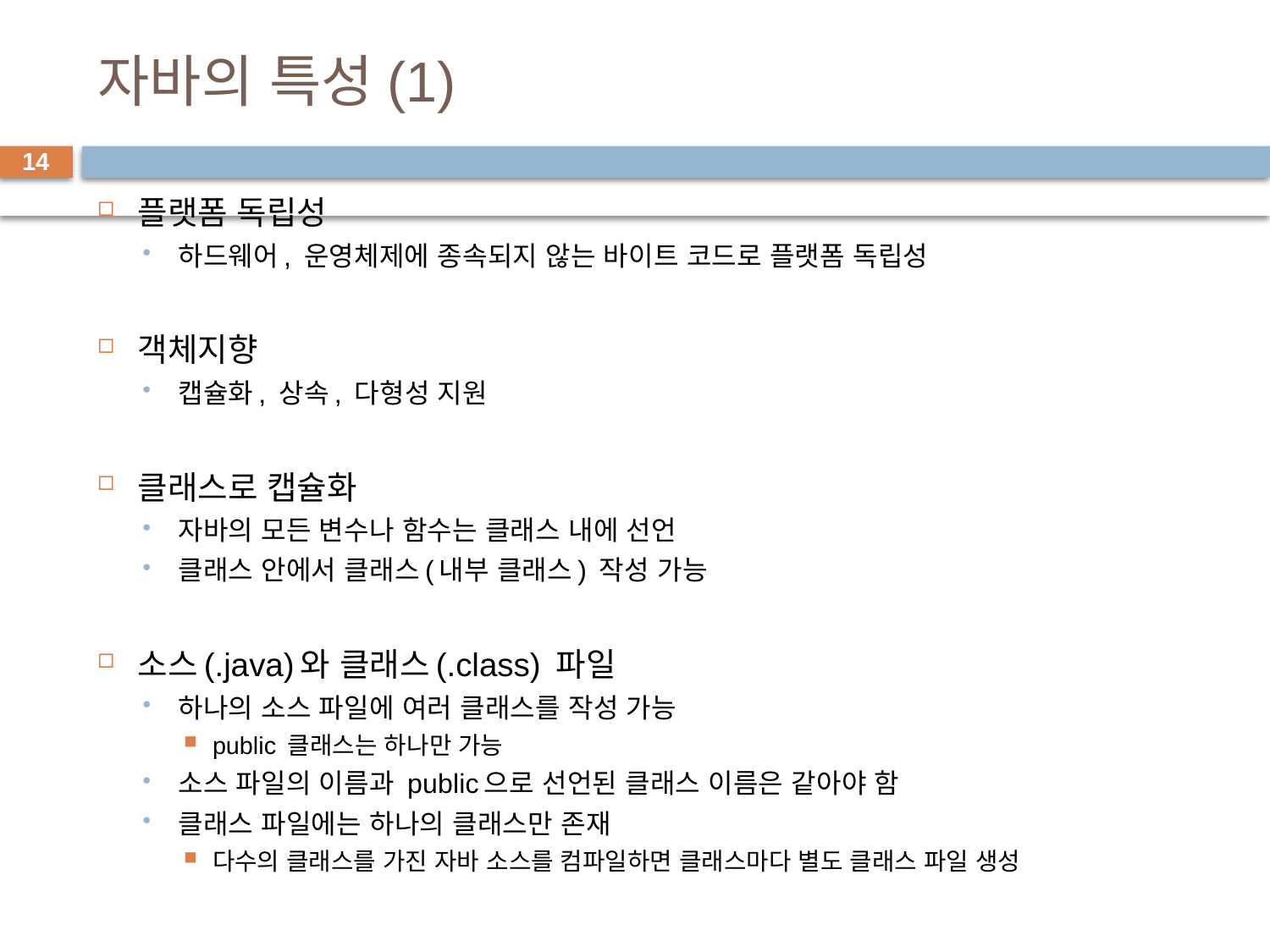

# 자바의 특성(1)
14
플랫폼 독립성
하드웨어, 운영체제에 종속되지 않는 바이트 코드로 플랫폼 독립성

객체지향
캡슐화, 상속, 다형성 지원

클래스로 캡슐화
자바의 모든 변수나 함수는 클래스 내에 선언
클래스 안에서 클래스(내부 클래스) 작성 가능

소스(.java)와 클래스(.class) 파일
하나의 소스 파일에 여러 클래스를 작성 가능
public 클래스는 하나만 가능
소스 파일의 이름과 public으로 선언된 클래스 이름은 같아야 함
클래스 파일에는 하나의 클래스만 존재
다수의 클래스를 가진 자바 소스를 컴파일하면 클래스마다 별도 클래스 파일 생성